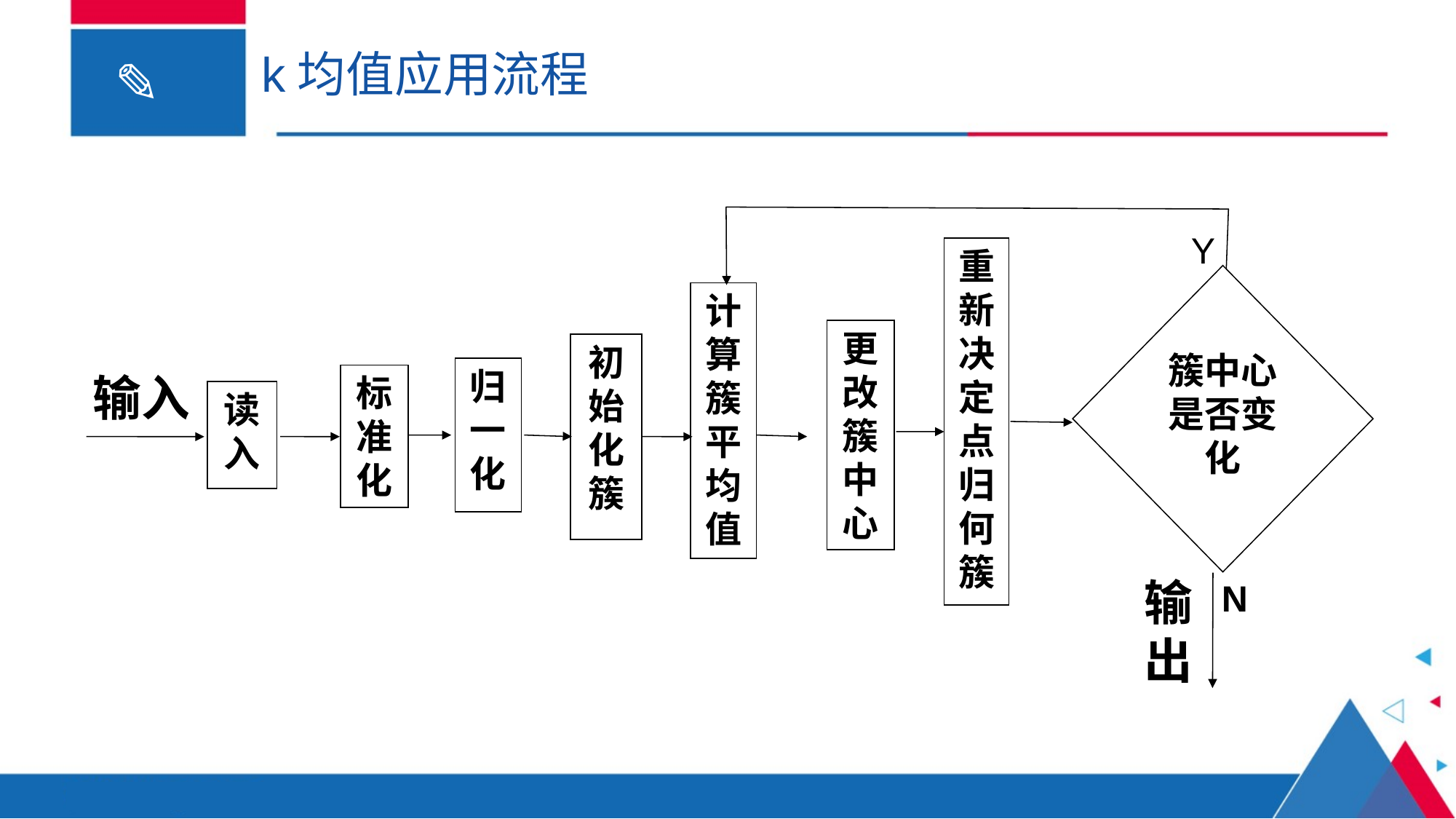

# k均值应用流程

Y
重新决定点归何簇
簇中心是否变化
计算簇平均值
更改簇中心
初始化簇
归一化
输入
标准化
读入

输出
N